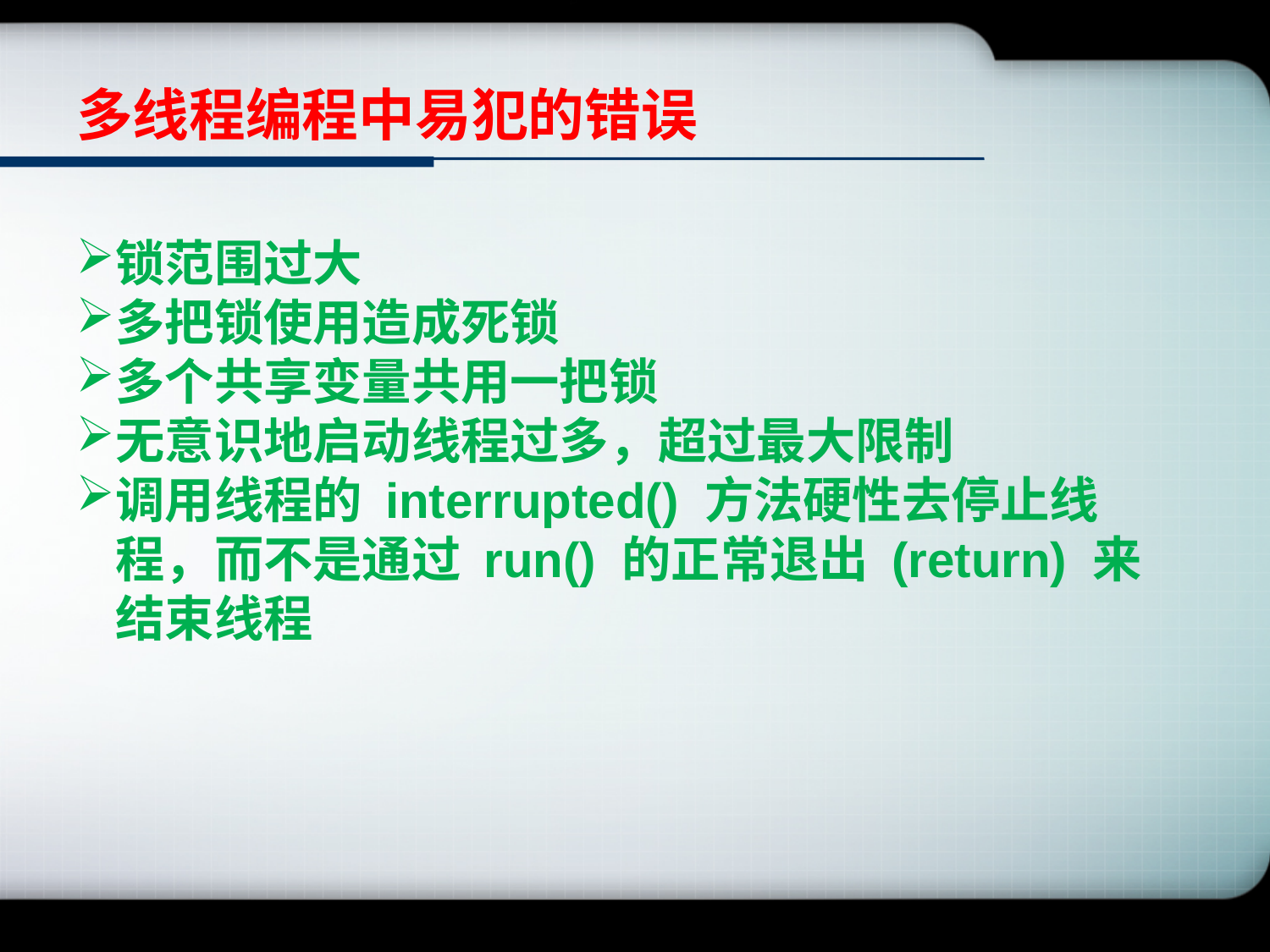

# 多线程编程中易犯的错误
锁范围过大
多把锁使用造成死锁
多个共享变量共用一把锁
无意识地启动线程过多，超过最大限制
调用线程的 interrupted() 方法硬性去停止线程，而不是通过 run() 的正常退出 (return) 来结束线程